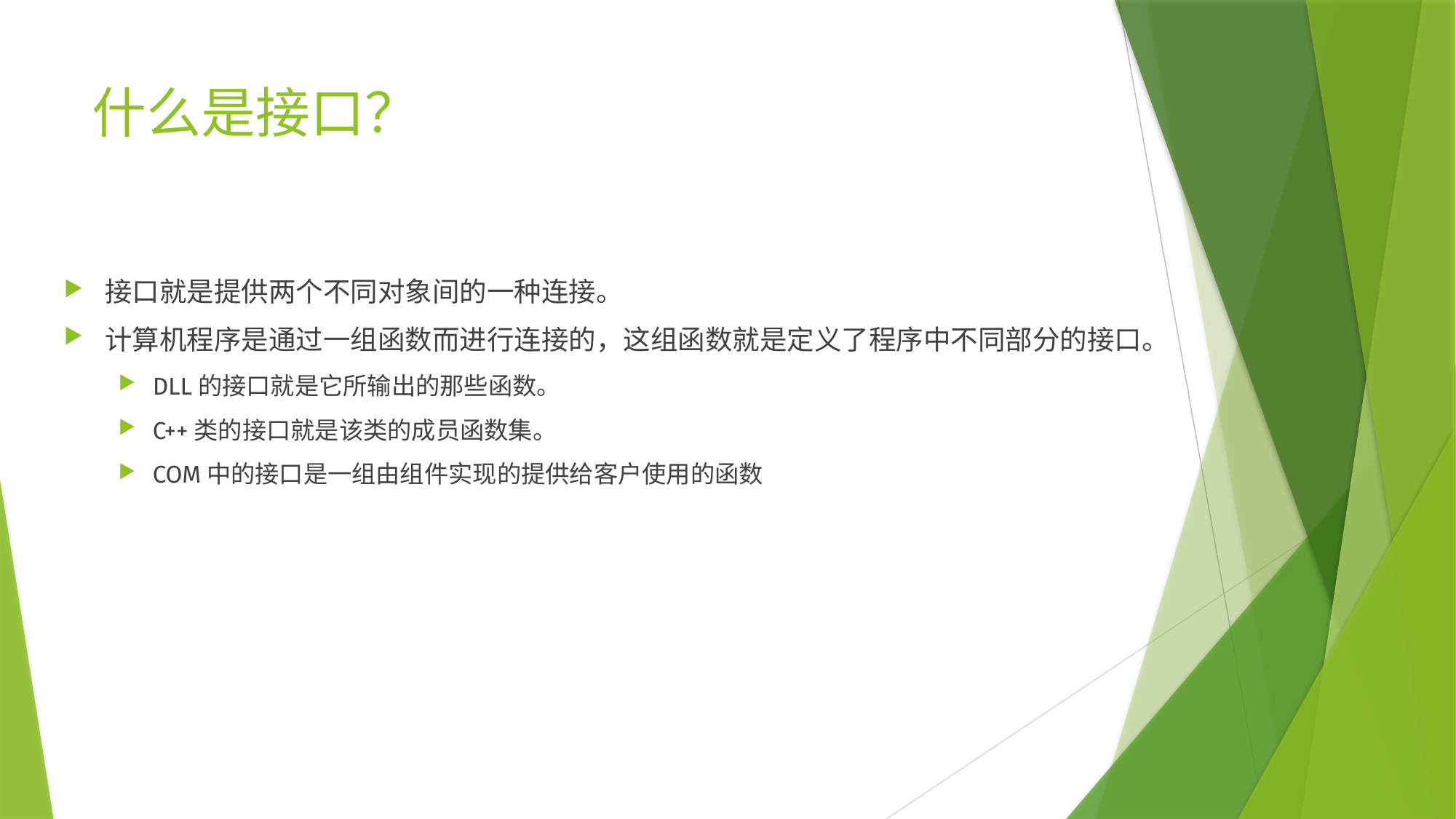

# 什么是接口？
接口就是提供两个不同对象间的一种连接。
计算机程序是通过一组函数而进行连接的，这组函数就是定义了程序中不同部分的接口。
DLL的接口就是它所输出的那些函数。
C++类的接口就是该类的成员函数集。
COM中的接口是一组由组件实现的提供给客户使用的函数